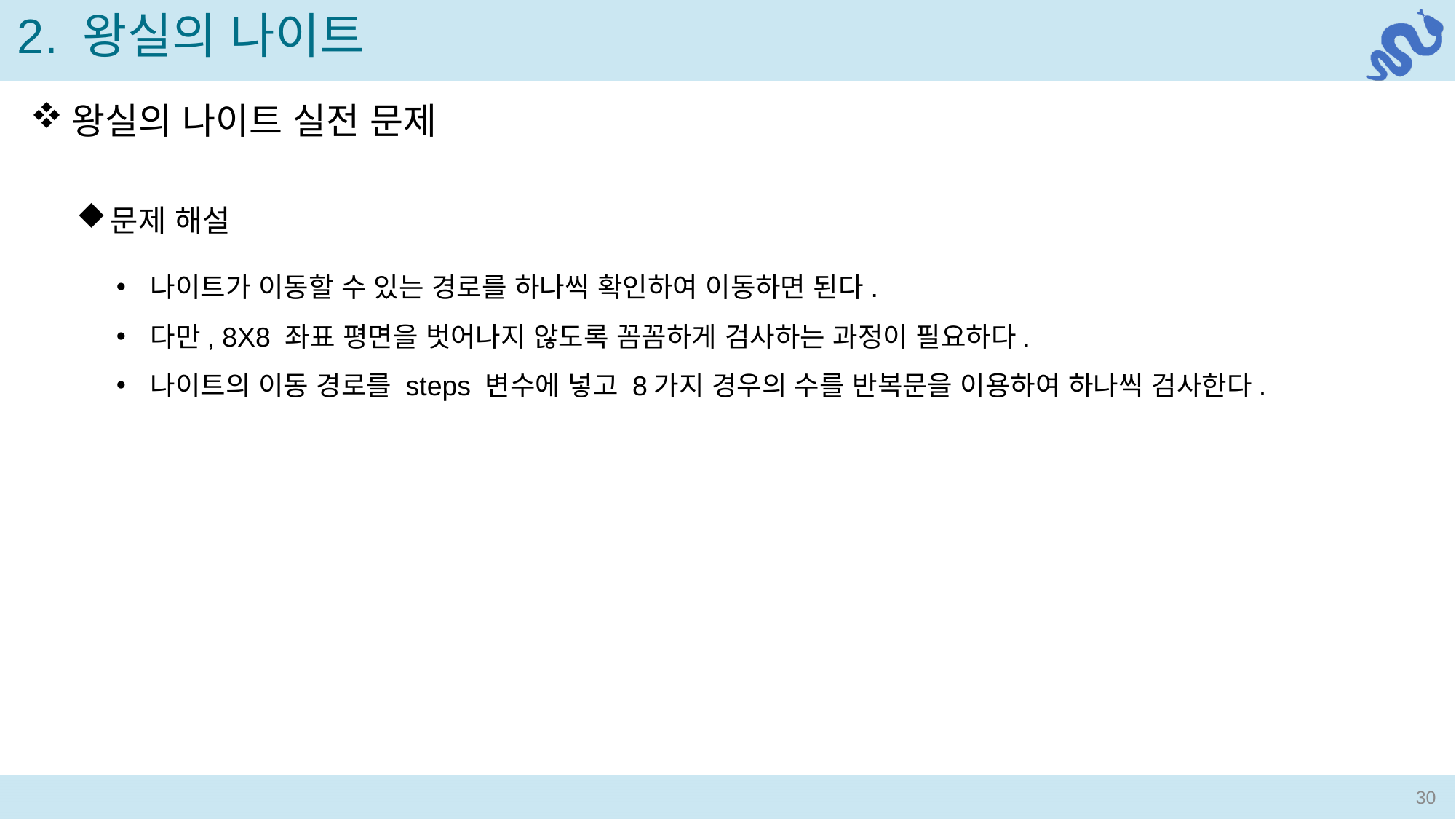

2. 왕실의 나이트
왕실의 나이트 실전 문제
문제 해설
나이트가 이동할 수 있는 경로를 하나씩 확인하여 이동하면 된다.
다만, 8X8 좌표 평면을 벗어나지 않도록 꼼꼼하게 검사하는 과정이 필요하다.
나이트의 이동 경로를 steps 변수에 넣고 8가지 경우의 수를 반복문을 이용하여 하나씩 검사한다.
30